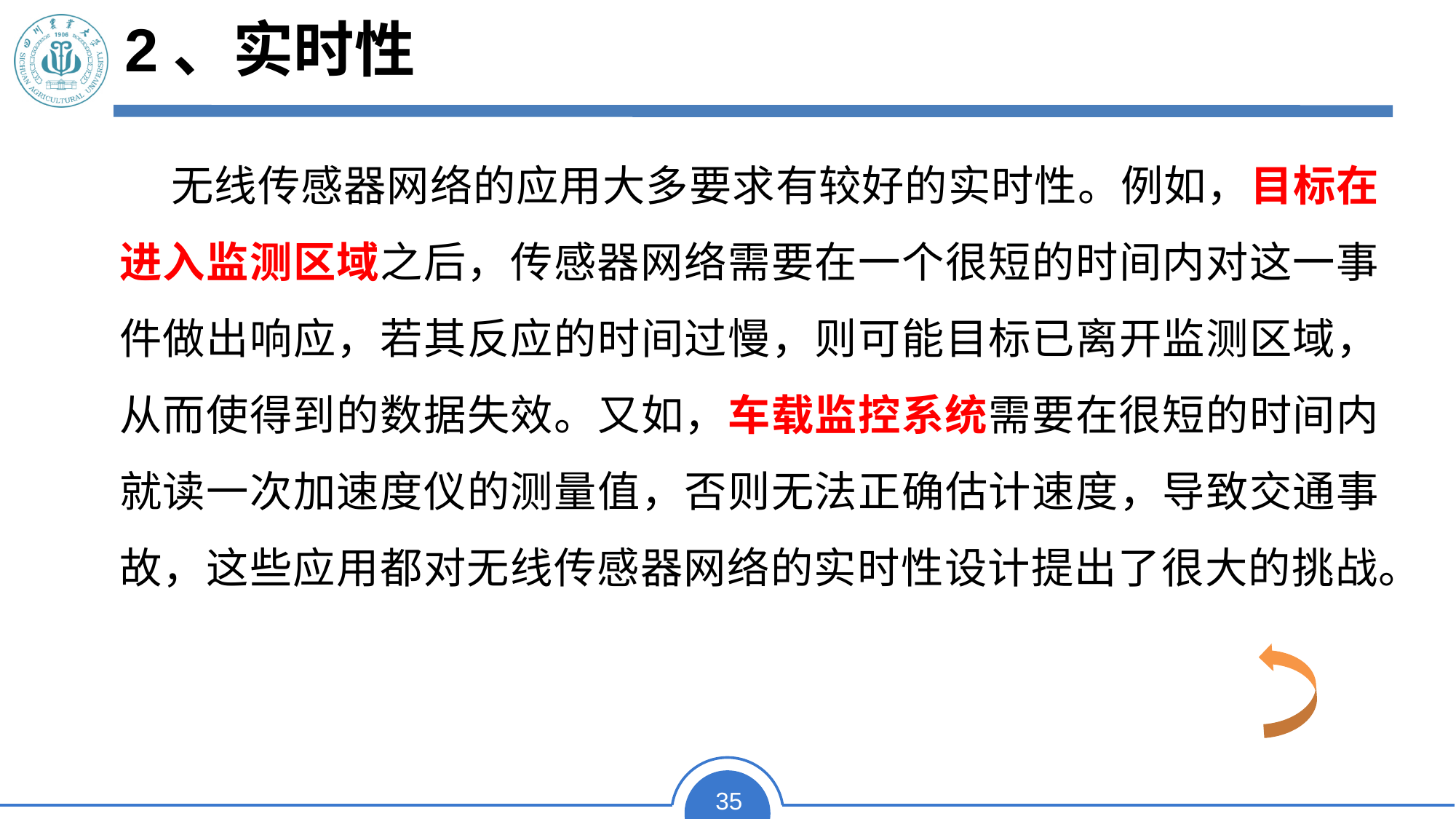

# 2、实时性
    无线传感器网络的应用大多要求有较好的实时性。例如，目标在进入监测区域之后，传感器网络需要在一个很短的时间内对这一事件做出响应，若其反应的时间过慢，则可能目标已离开监测区域，从而使得到的数据失效。又如，车载监控系统需要在很短的时间内就读一次加速度仪的测量值，否则无法正确估计速度，导致交通事故，这些应用都对无线传感器网络的实时性设计提出了很大的挑战。